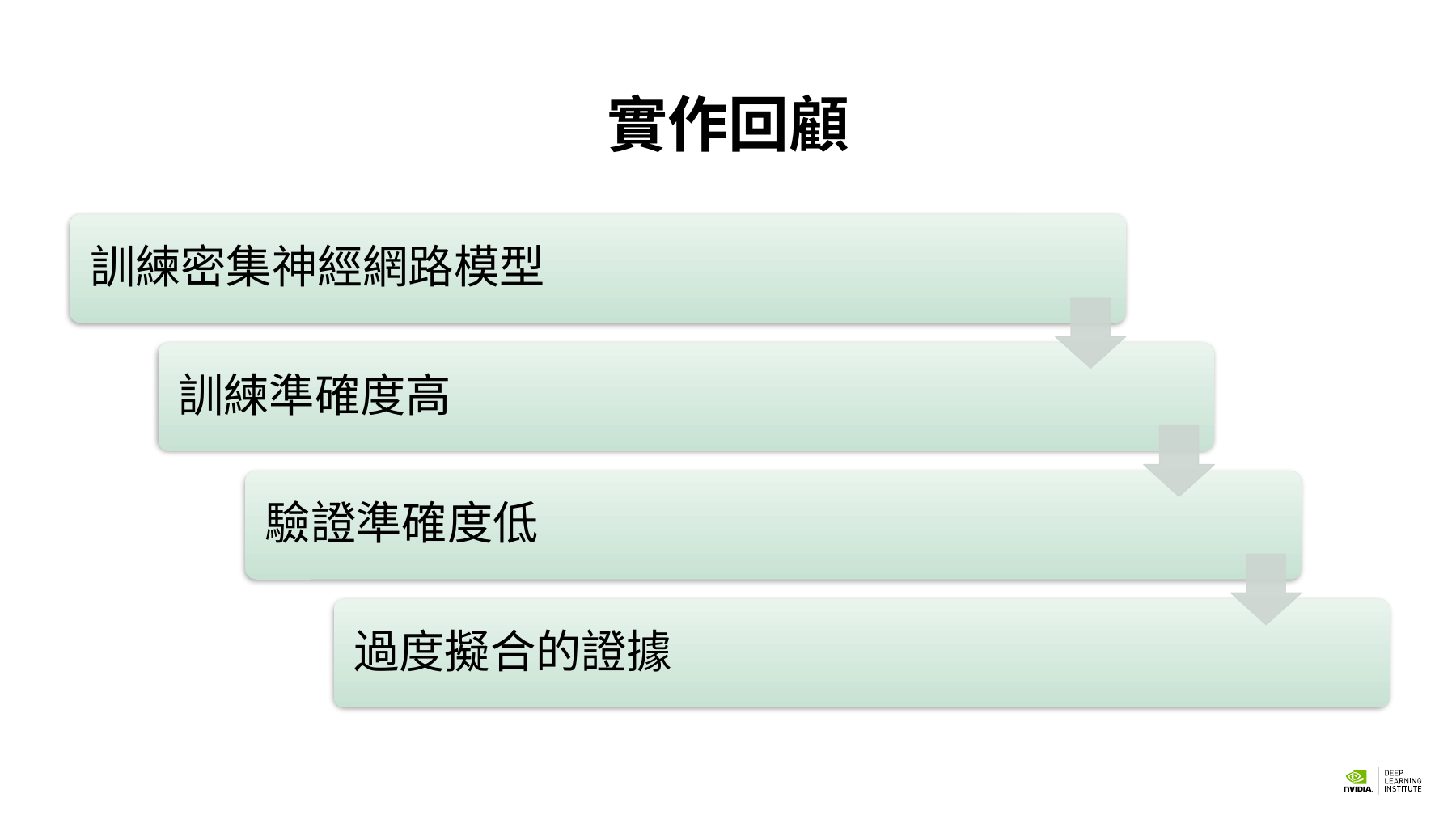

# 實作回顧
訓練密集神經網路模型
訓練準確度高
驗證準確度低
過度擬合的證據